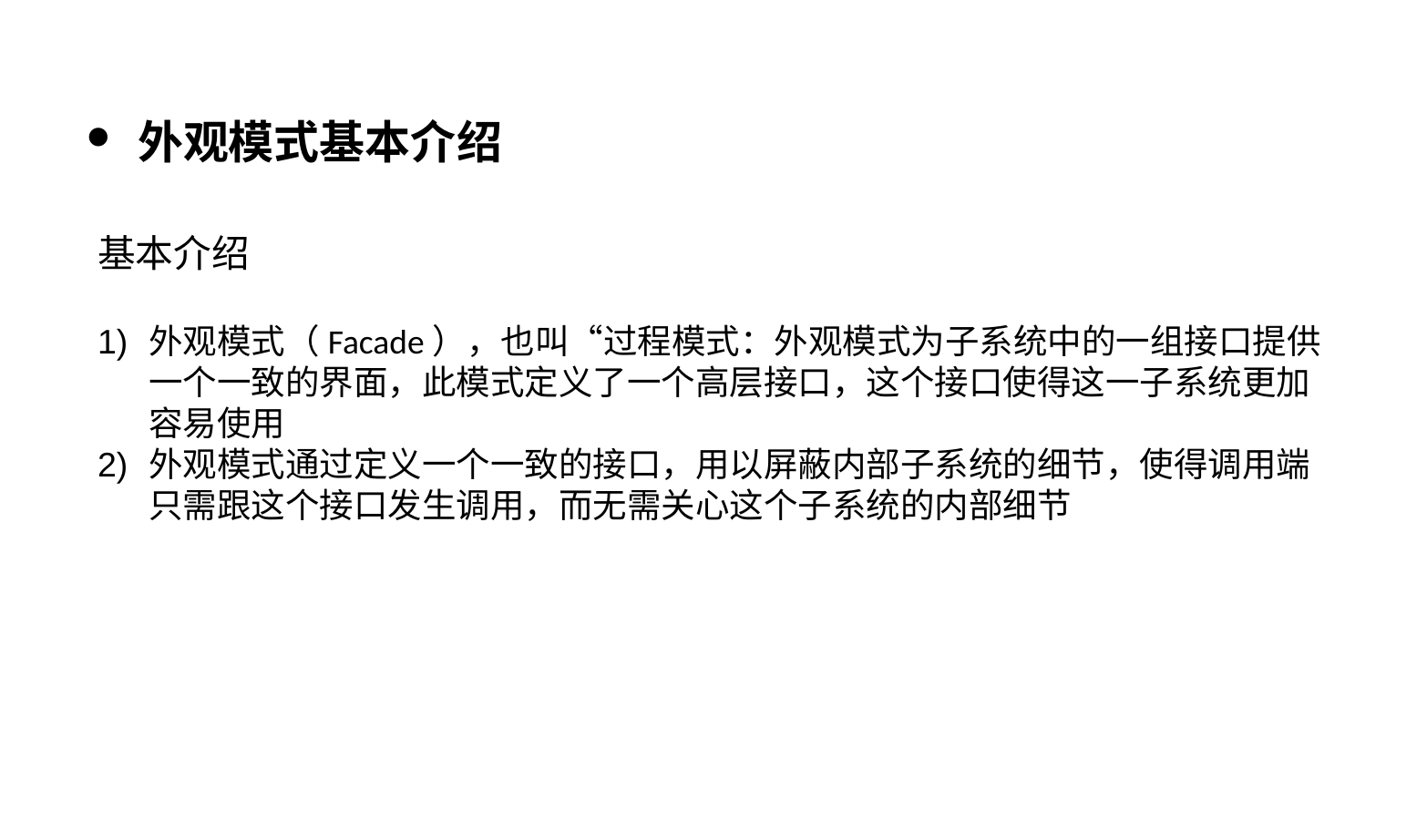

外观模式基本介绍

基本介绍

外观模式（Facade），也叫“过程模式：外观模式为子系统中的一组接口提供一个一致的界面，此模式定义了一个高层接口，这个接口使得这一子系统更加容易使用
外观模式通过定义一个一致的接口，用以屏蔽内部子系统的细节，使得调用端只需跟这个接口发生调用，而无需关心这个子系统的内部细节